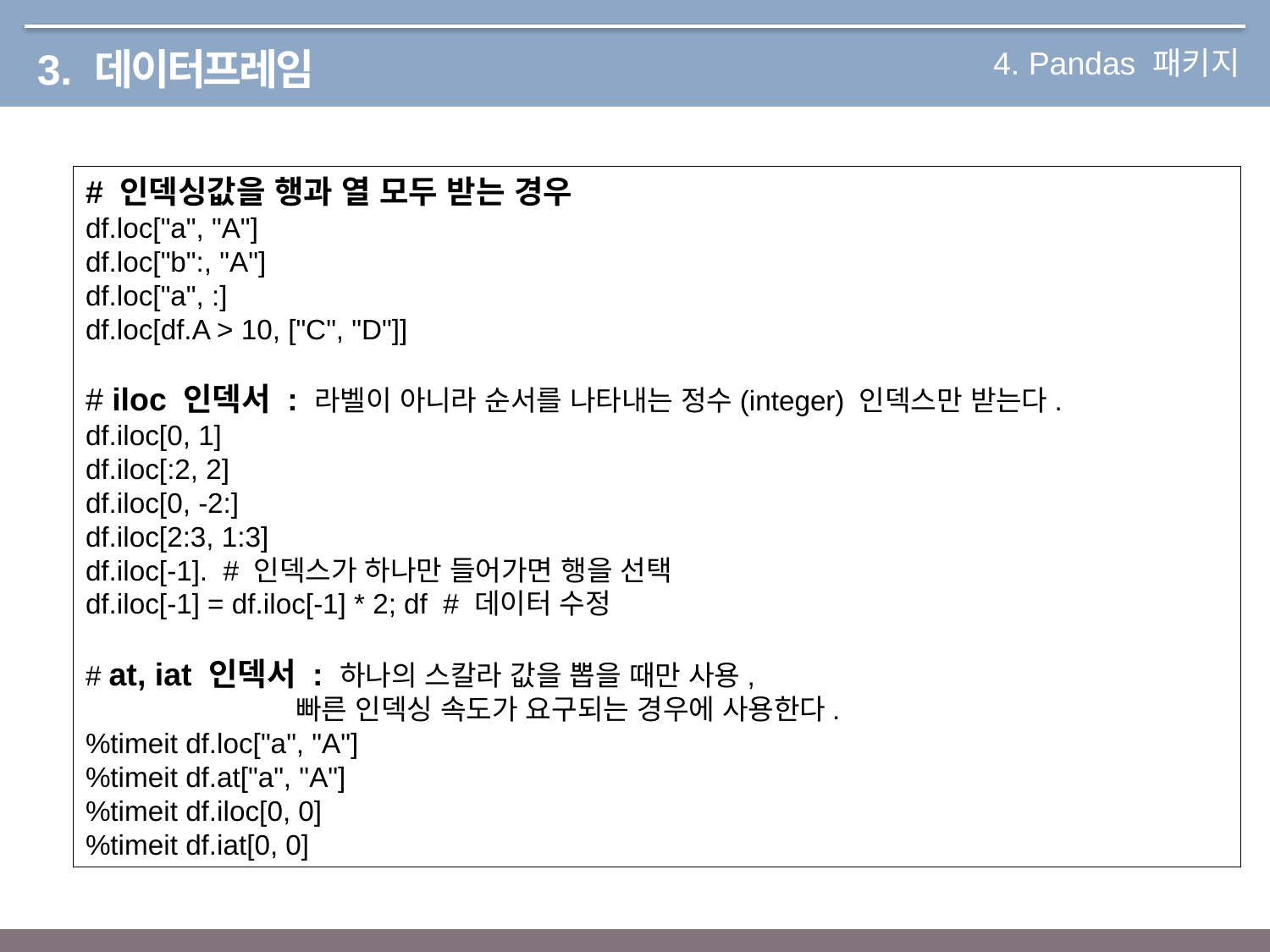

4. Pandas 패키지
3. 데이터프레임
# 인덱싱값을 행과 열 모두 받는 경우
df.loc["a", "A"]
df.loc["b":, "A"]
df.loc["a", :]
df.loc[df.A > 10, ["C", "D"]]

# iloc 인덱서 : 라벨이 아니라 순서를 나타내는 정수(integer) 인덱스만 받는다.
df.iloc[0, 1]
df.iloc[:2, 2]
df.iloc[0, -2:]
df.iloc[2:3, 1:3]
df.iloc[-1].  # 인덱스가 하나만 들어가면 행을 선택
df.iloc[-1] = df.iloc[-1] * 2; df  # 데이터 수정

# at, iat 인덱서 : 하나의 스칼라 값을 뽑을 때만 사용, 빠른 인덱싱 속도가 요구되는 경우에 사용한다.
%timeit df.loc["a", "A"]
%timeit df.at["a", "A"]
%timeit df.iloc[0, 0]
%timeit df.iat[0, 0]